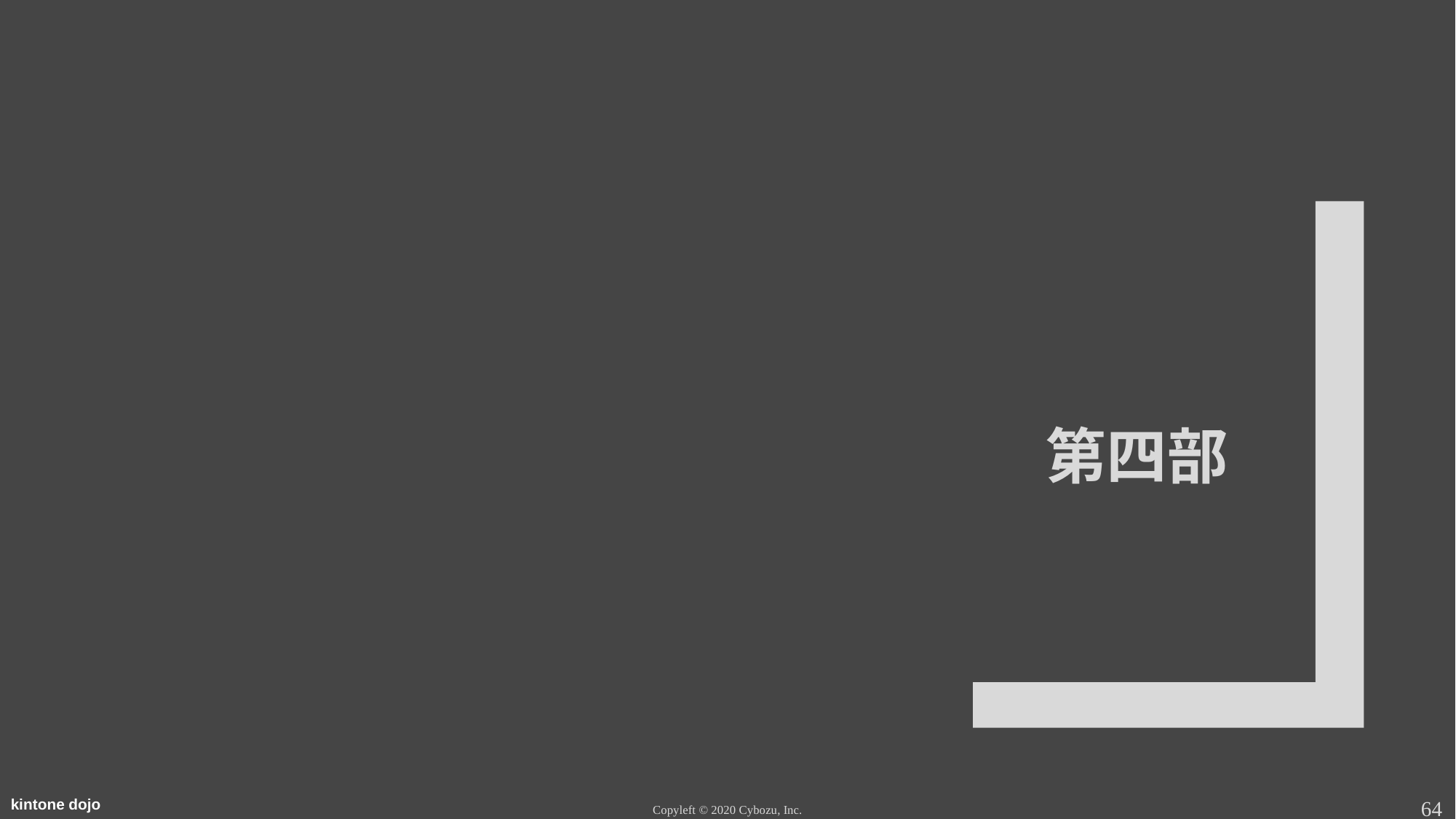

# 第四部
64
Copyleft © 2020 Cybozu, Inc.